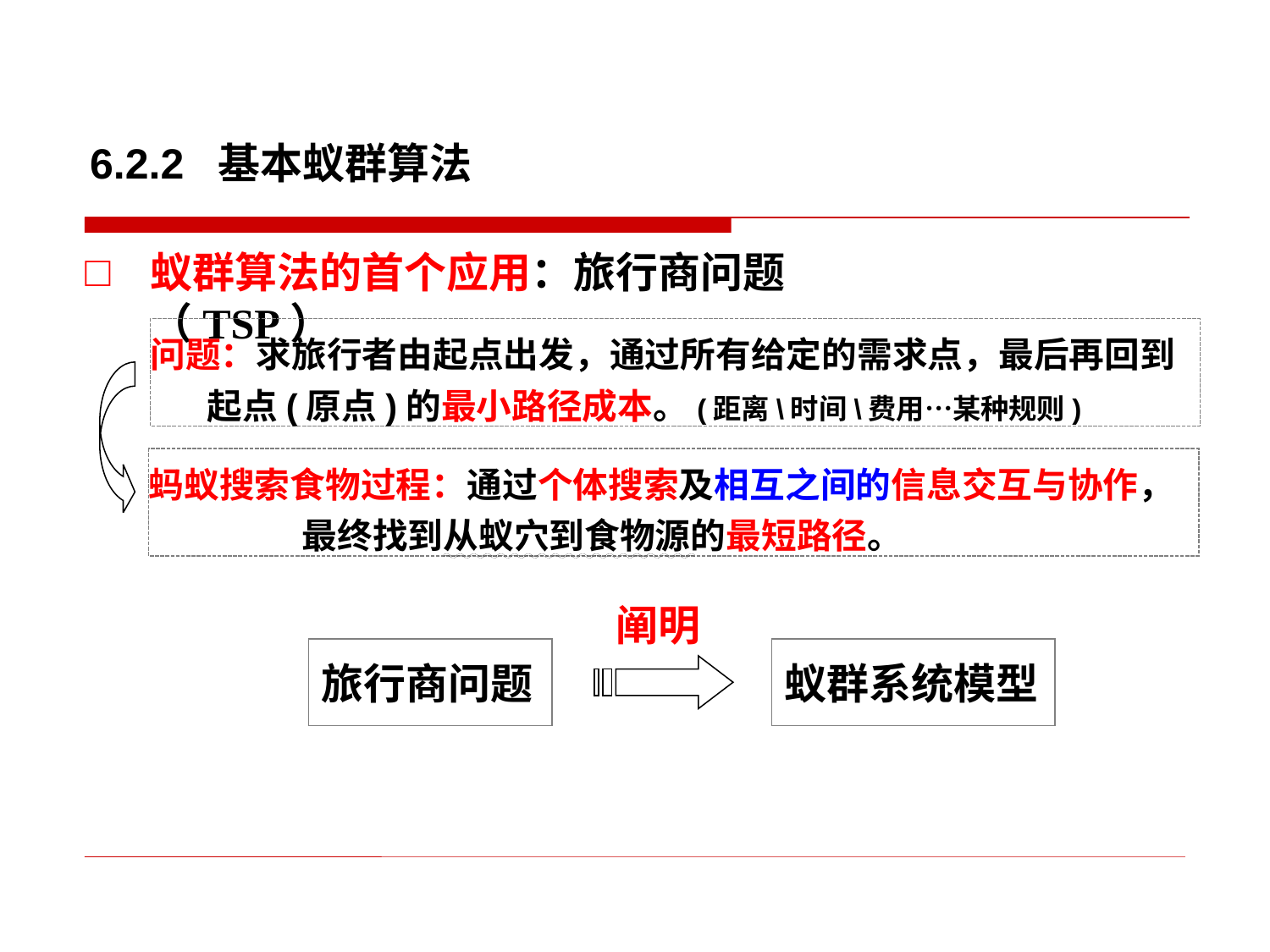

# 6.2.2  基本蚁群算法
蚁群算法的首个应用：旅行商问题（TSP）
问题：求旅行者由起点出发，通过所有给定的需求点，最后再回到
      起点(原点)的最小路径成本。(距离\时间\费用…某种规则)

蚂蚁搜索食物过程：通过个体搜索及相互之间的信息交互与协作，
                  最终找到从蚁穴到食物源的最短路径。
阐明

旅行商问题
蚁群系统模型